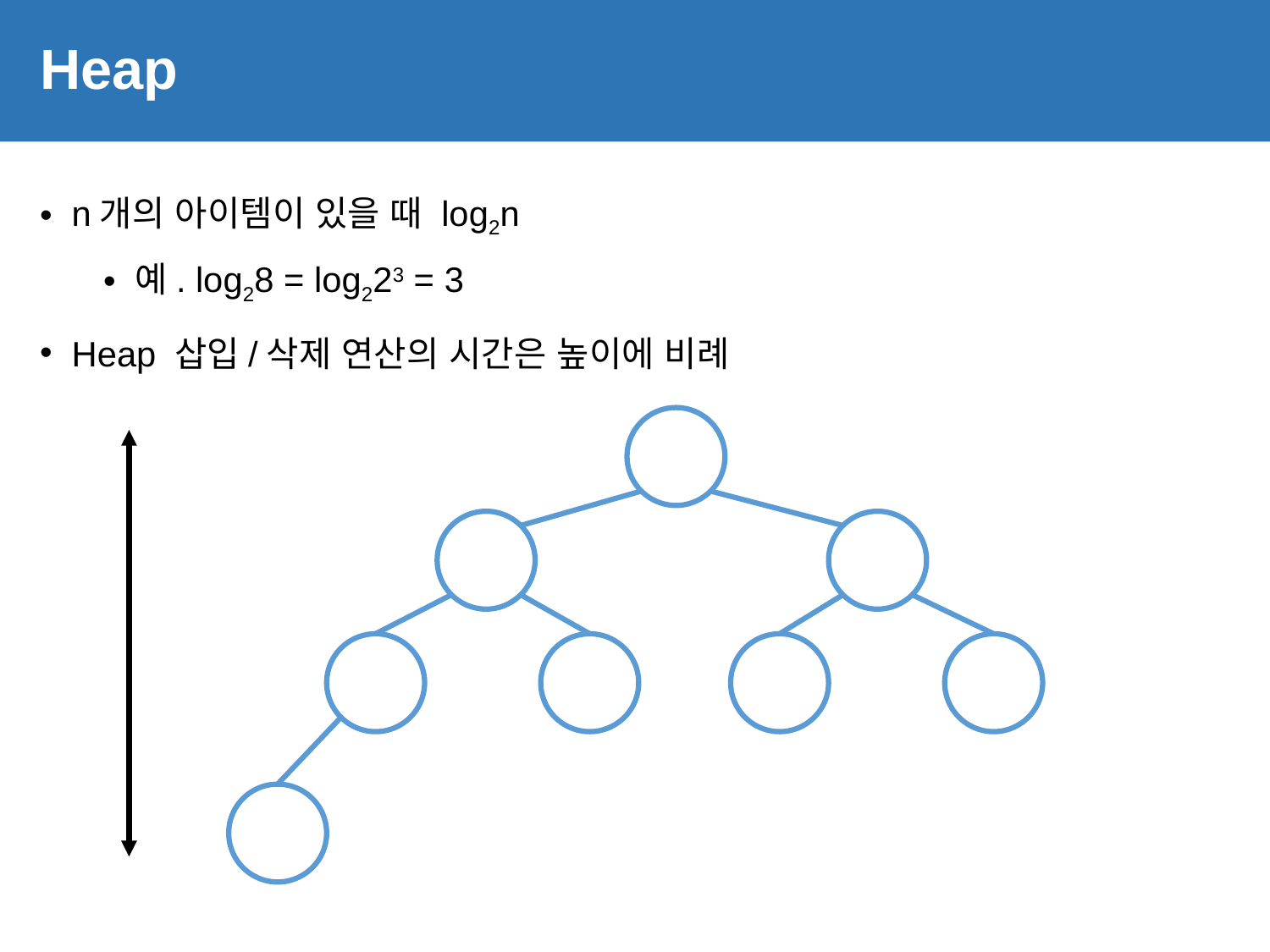

# Heap
36
n개의 아이템이 있을 때 log2n
예. log28 = log223 = 3
Heap 삽입/삭제 연산의 시간은 높이에 비례